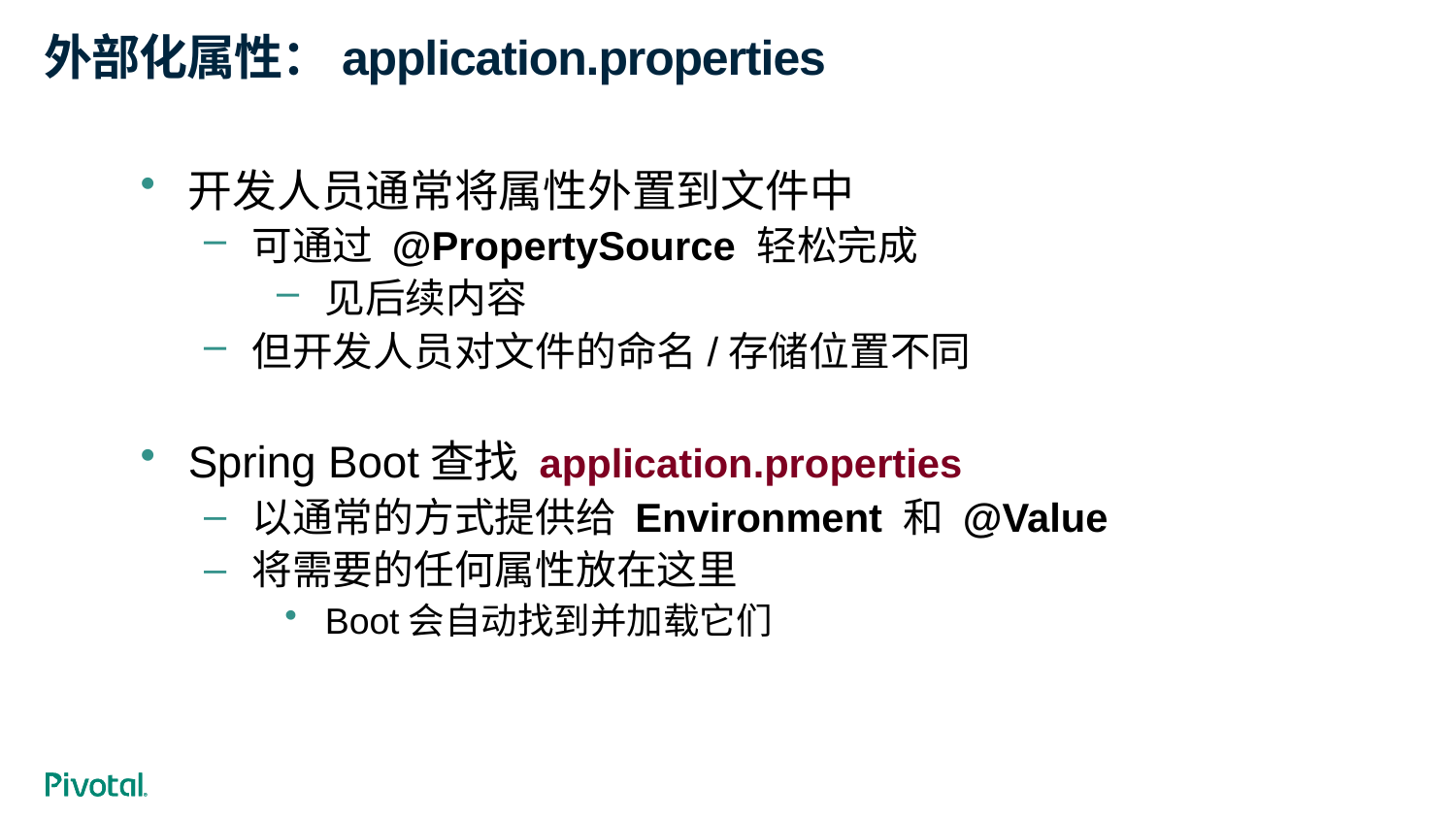

# 外部化属性：application.properties
开发人员通常将属性外置到文件中
可通过 @PropertySource 轻松完成
见后续内容
但开发人员对文件的命名/存储位置不同

Spring Boot查找 application.properties
以通常的方式提供给 Environment 和 @Value
将需要的任何属性放在这里
Boot会自动找到并加载它们
38